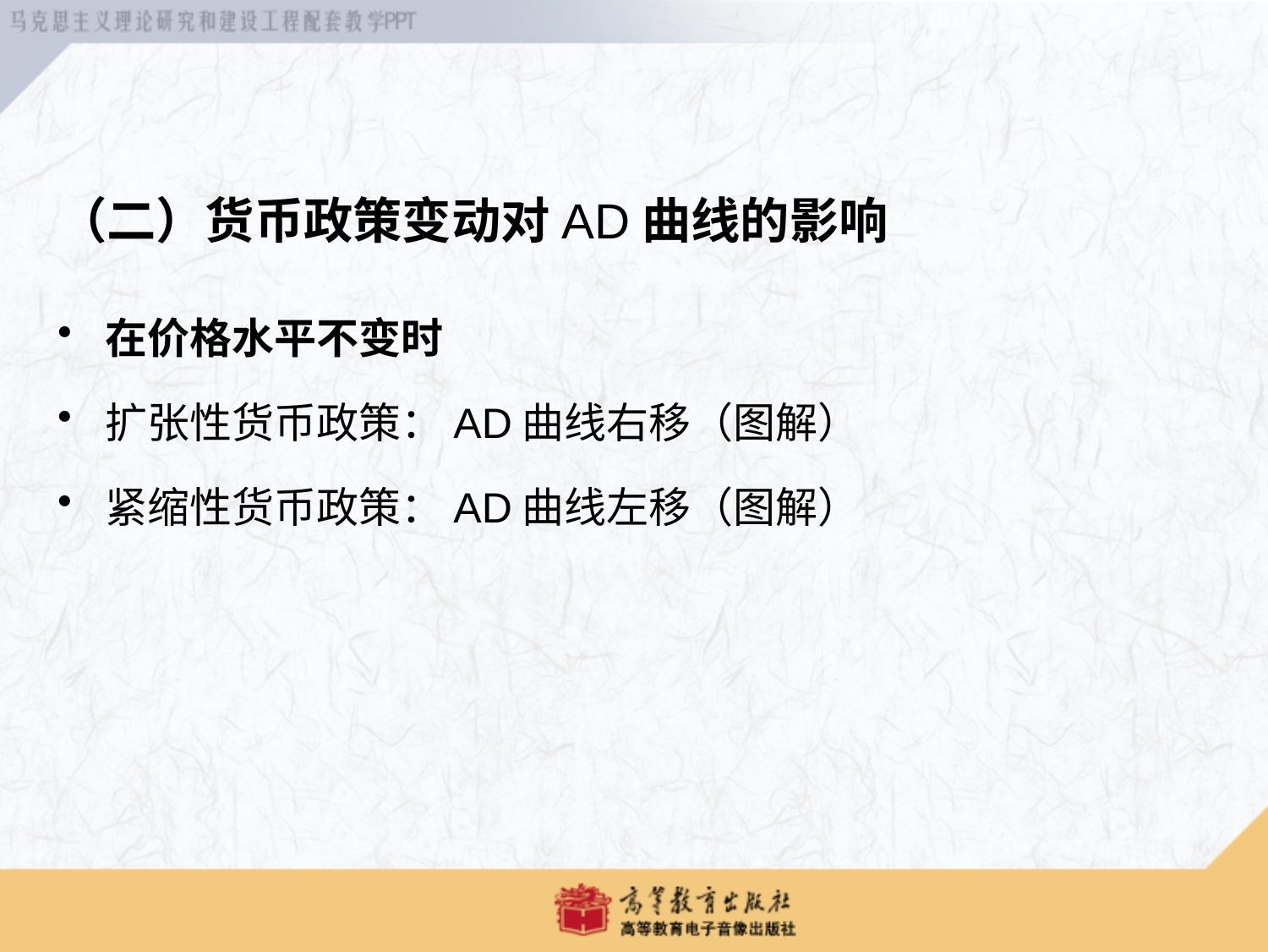

（二）货币政策变动对AD曲线的影响

在价格水平不变时
扩张性货币政策：AD曲线右移（图解）
紧缩性货币政策：AD曲线左移（图解）